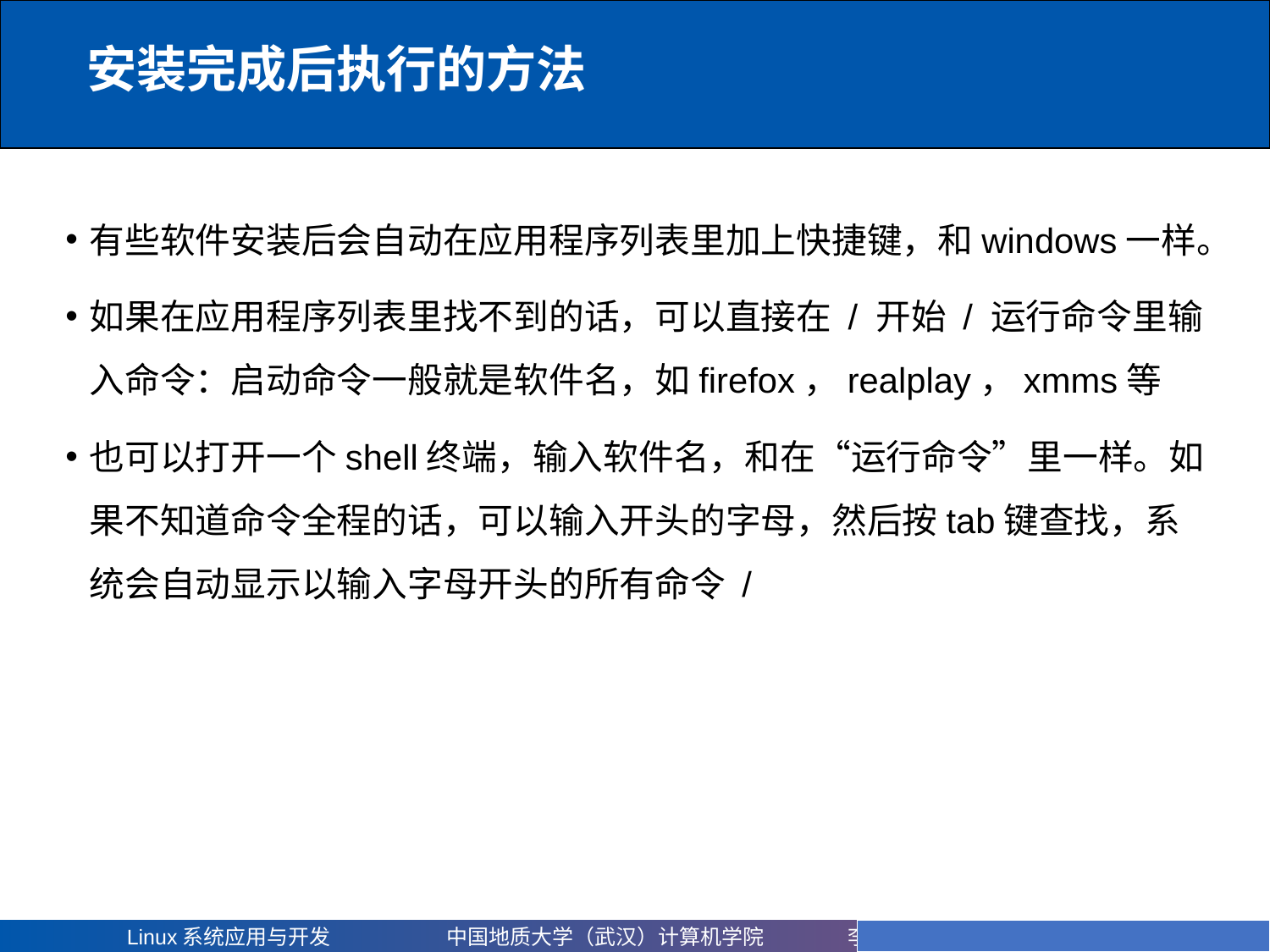

安装完成后执行的方法
# 有些软件安装后会自动在应用程序列表里加上快捷键，和windows一样。
如果在应用程序列表里找不到的话，可以直接在 / 开始 / 运行命令里输入命令：启动命令一般就是软件名，如firefox，realplay，xmms等
也可以打开一个shell终端，输入软件名，和在“运行命令”里一样。如果不知道命令全程的话，可以输入开头的字母，然后按tab键查找，系统会自动显示以输入字母开头的所有命令 /